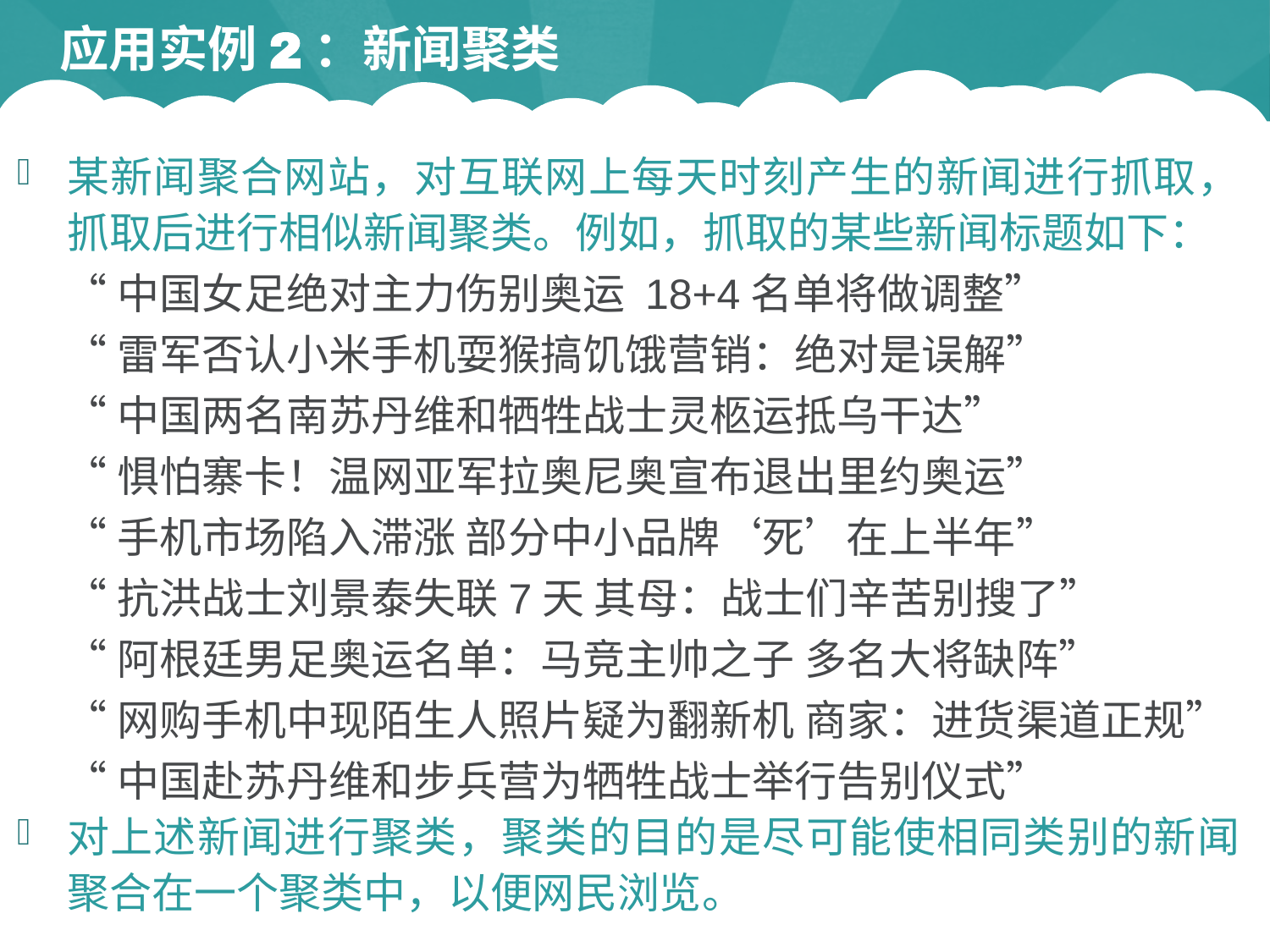

# 应用实例2：新闻聚类
某新闻聚合网站，对互联网上每天时刻产生的新闻进行抓取，抓取后进行相似新闻聚类。例如，抓取的某些新闻标题如下：
     “中国女足绝对主力伤别奥运 18+4名单将做调整”
     “雷军否认小米手机耍猴搞饥饿营销：绝对是误解”
     “中国两名南苏丹维和牺牲战士灵柩运抵乌干达”
     “惧怕寨卡！温网亚军拉奥尼奥宣布退出里约奥运”
     “手机市场陷入滞涨 部分中小品牌‘死’在上半年”
     “抗洪战士刘景泰失联7天 其母：战士们辛苦别搜了”
     “阿根廷男足奥运名单：马竞主帅之子 多名大将缺阵”
     “网购手机中现陌生人照片疑为翻新机 商家：进货渠道正规”
     “中国赴苏丹维和步兵营为牺牲战士举行告别仪式”
对上述新闻进行聚类，聚类的目的是尽可能使相同类别的新闻聚合在一个聚类中，以便网民浏览。